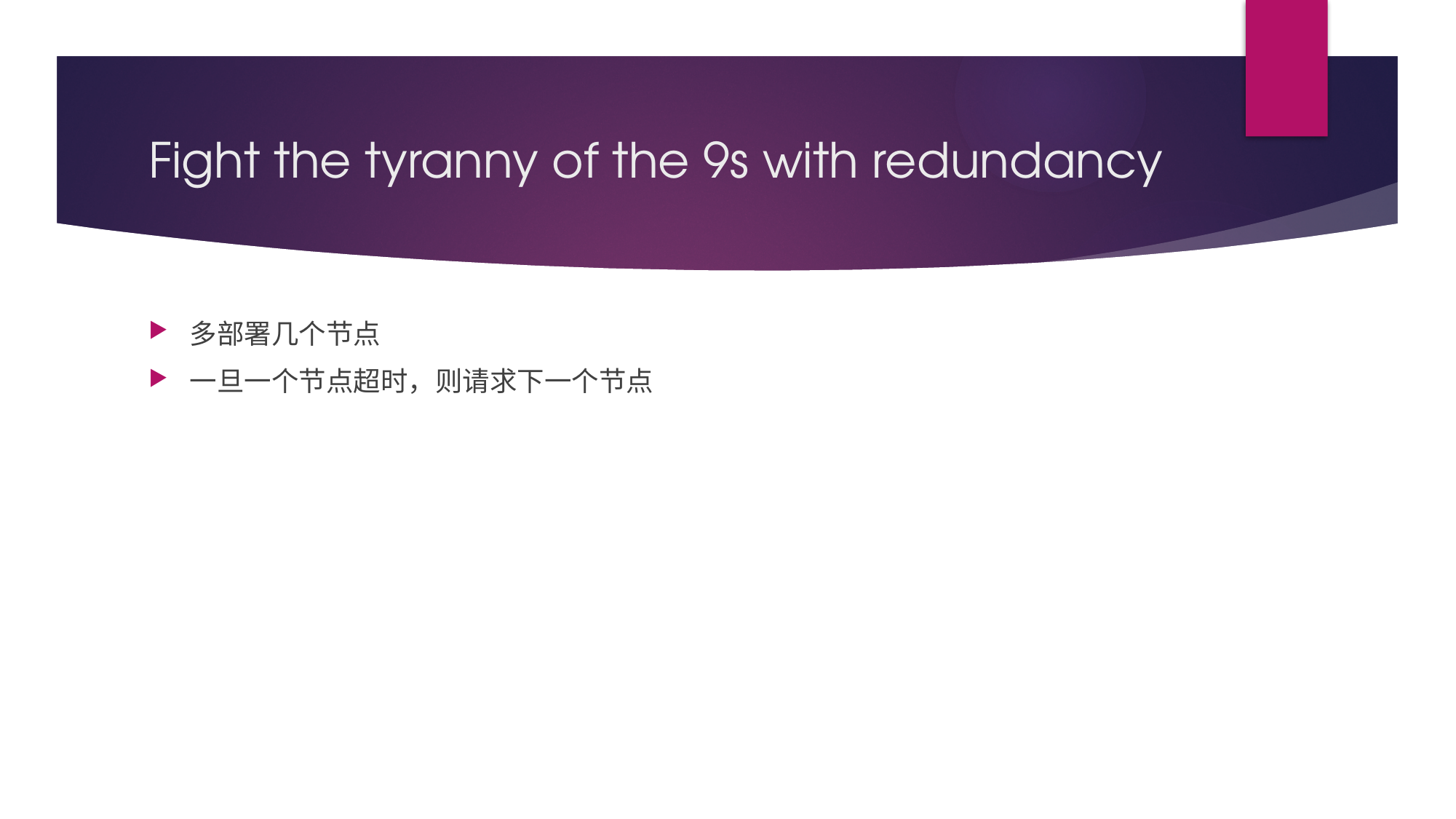

# Fight the tyranny of the 9s with redundancy
多部署几个节点
一旦一个节点超时，则请求下一个节点